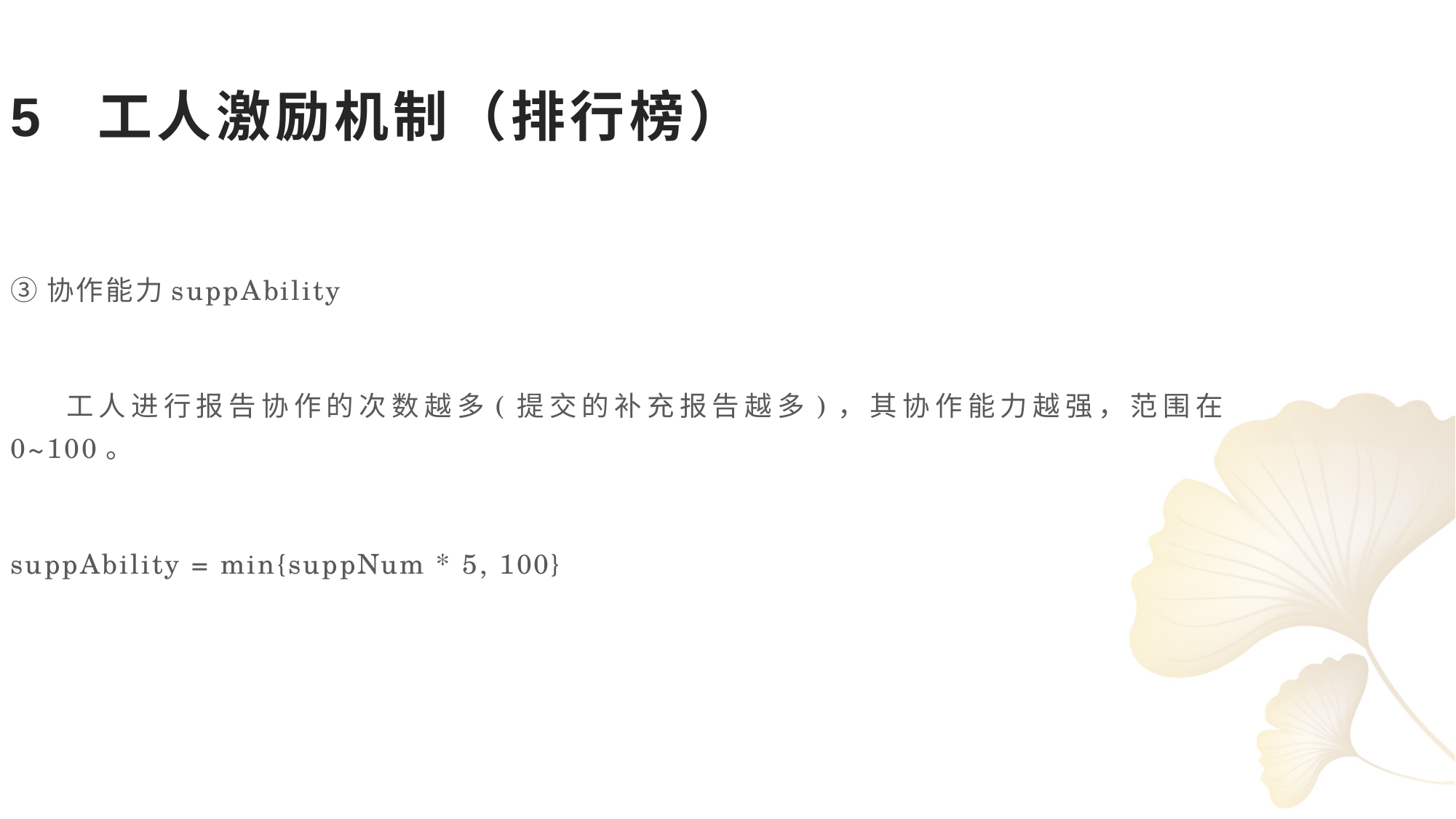

5  工人激励机制（排行榜）
③协作能力suppAbility

    工人进行报告协作的次数越多(提交的补充报告越多)，其协作能力越强，范围在0~100。

suppAbility = min{suppNum * 5, 100}